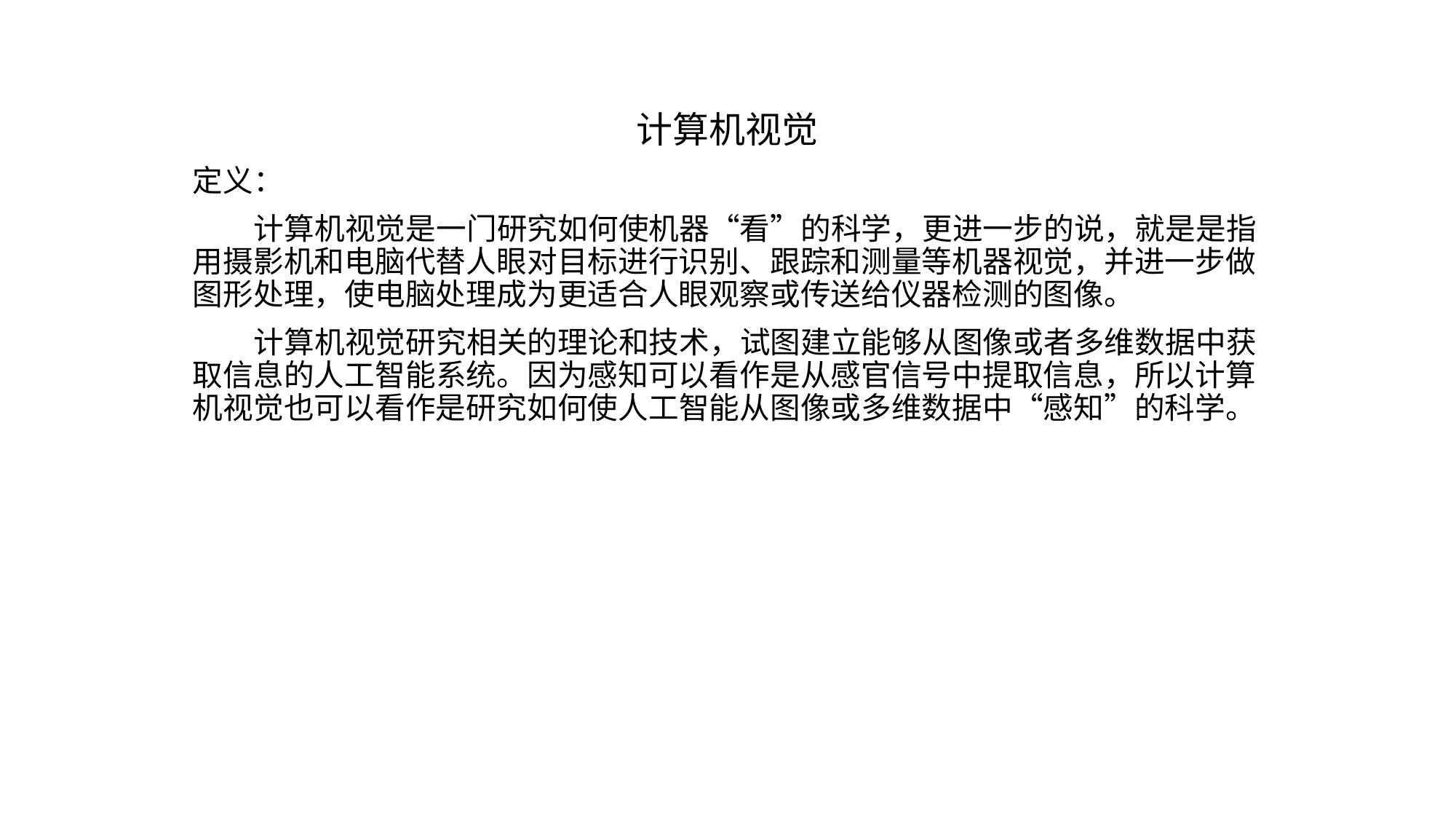

计算机视觉
定义：
        计算机视觉是一门研究如何使机器“看”的科学，更进一步的说，就是是指用摄影机和电脑代替人眼对目标进行识别、跟踪和测量等机器视觉，并进一步做图形处理，使电脑处理成为更适合人眼观察或传送给仪器检测的图像。
        计算机视觉研究相关的理论和技术，试图建立能够从图像或者多维数据中获取信息的人工智能系统。因为感知可以看作是从感官信号中提取信息，所以计算机视觉也可以看作是研究如何使人工智能从图像或多维数据中“感知”的科学。